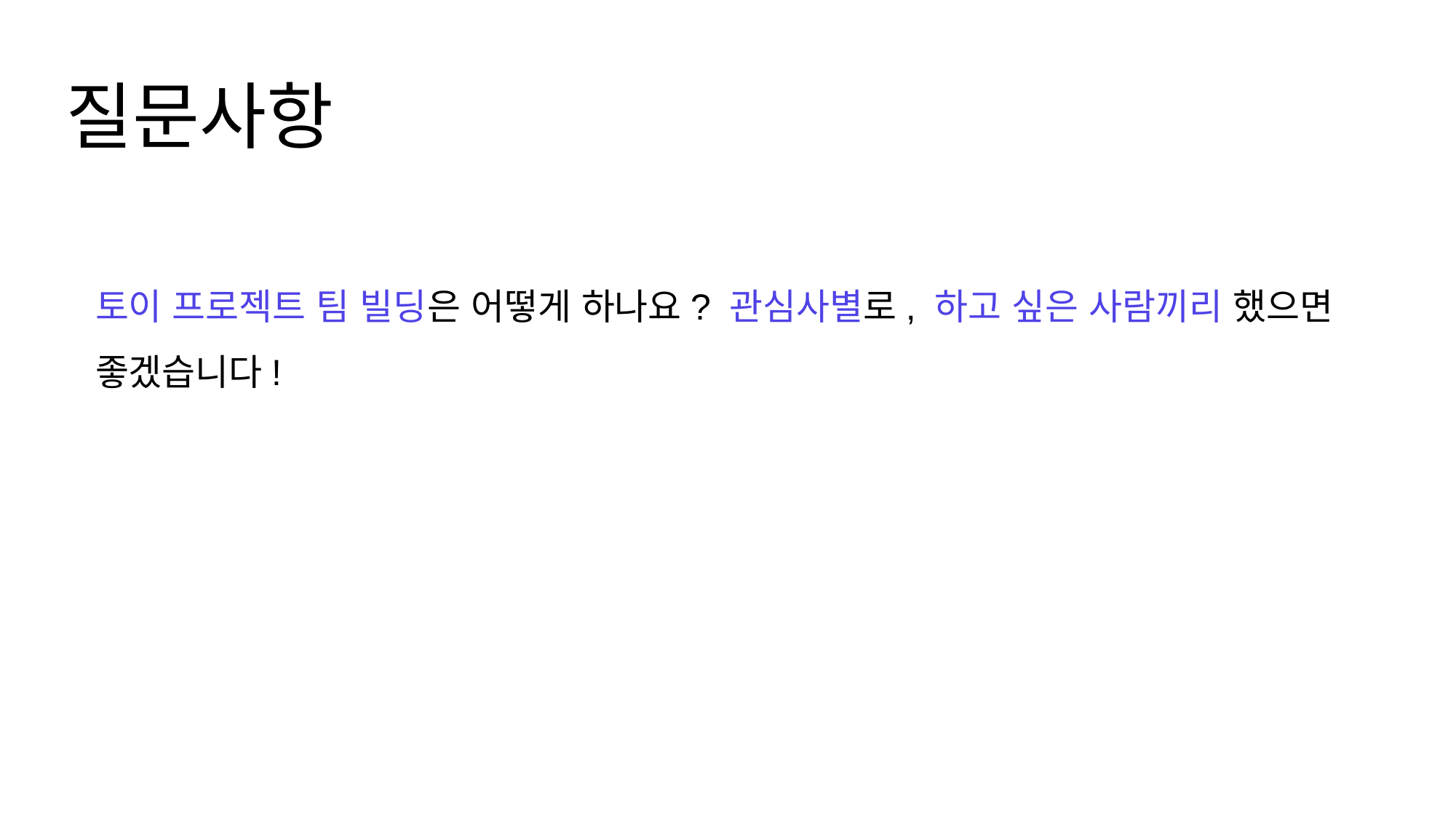

질문사항
토이 프로젝트 팀 빌딩은 어떻게 하나요? 관심사별로, 하고 싶은 사람끼리 했으면
좋겠습니다!